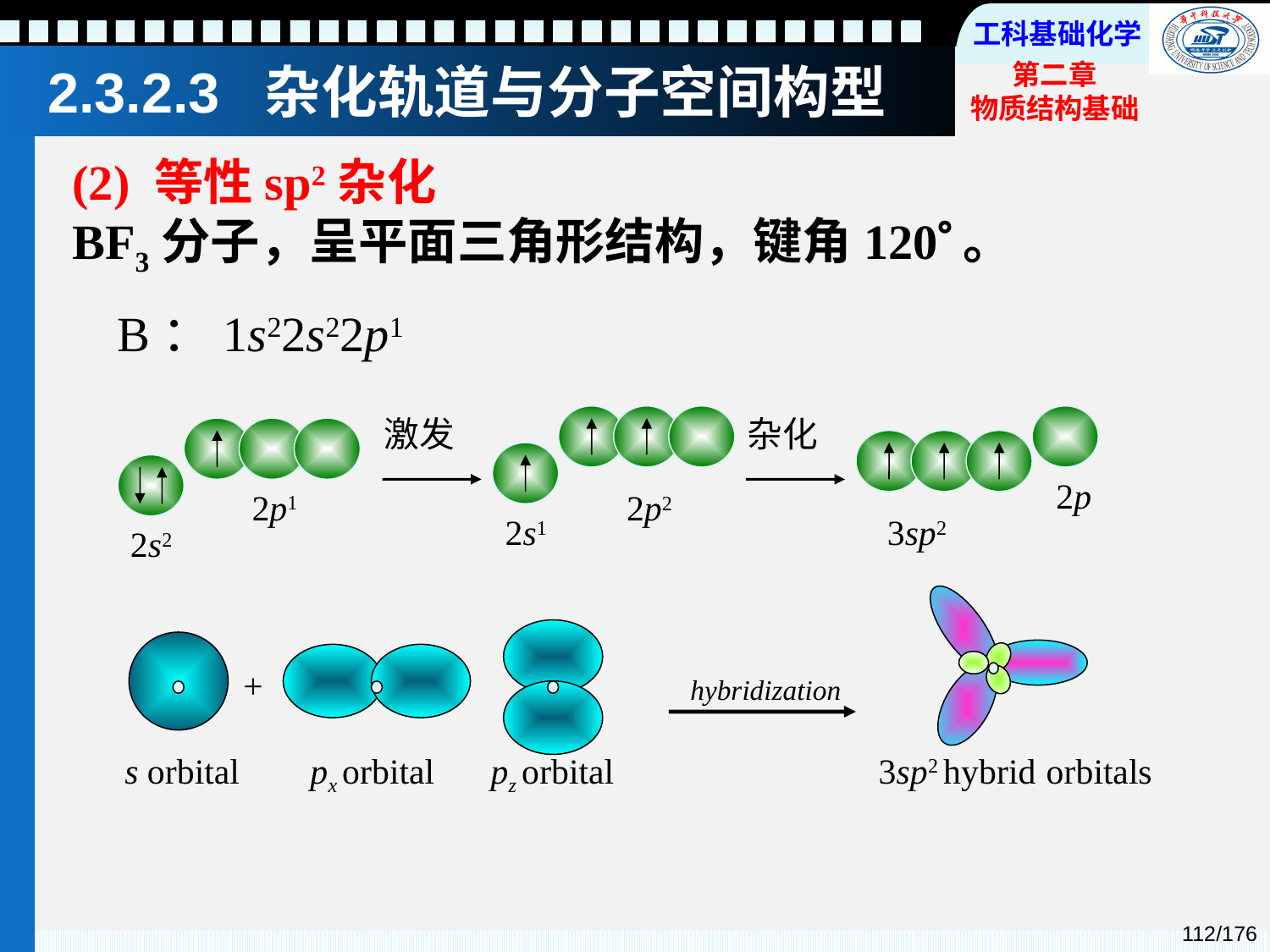

# 2.3.2.3  杂化轨道与分子空间构型
(2) 等性sp2杂化
BF3分子，呈平面三角形结构，键角120°。
B：1s22s22p1
激发

杂化

2p
2p1

2p2

2s1
3sp2
2s2

+
hybridization

s orbital
px orbital
pz orbital
3sp2 hybrid  orbitals